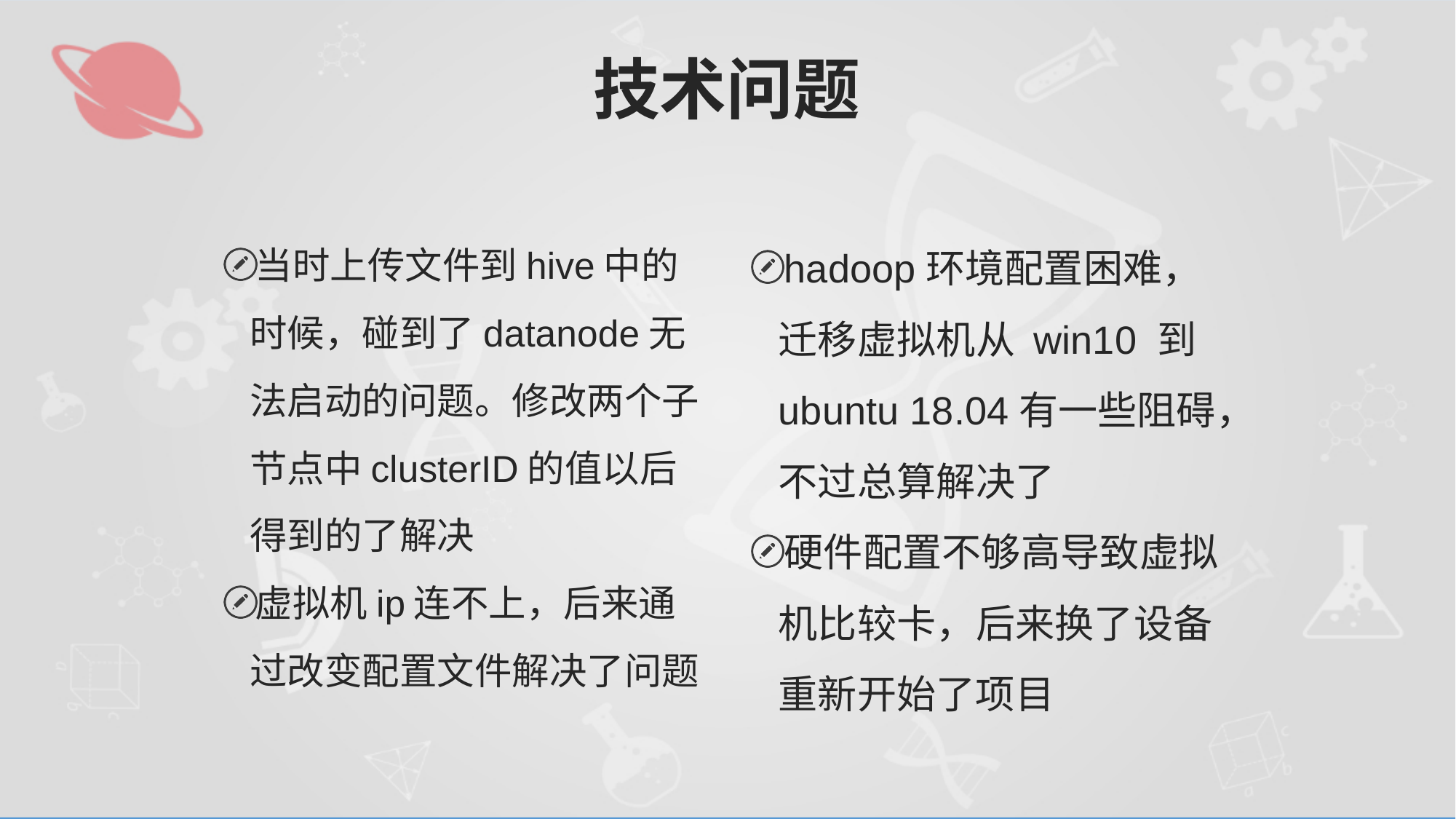

# 技术问题
当时上传文件到hive中的时候，碰到了datanode无法启动的问题。修改两个子节点中clusterID的值以后得到的了解决
虚拟机ip连不上，后来通过改变配置文件解决了问题
hadoop环境配置困难，迁移虚拟机从 win10 到
ubuntu 18.04有一些阻碍，不过总算解决了
硬件配置不够高导致虚拟机比较卡，后来换了设备重新开始了项目